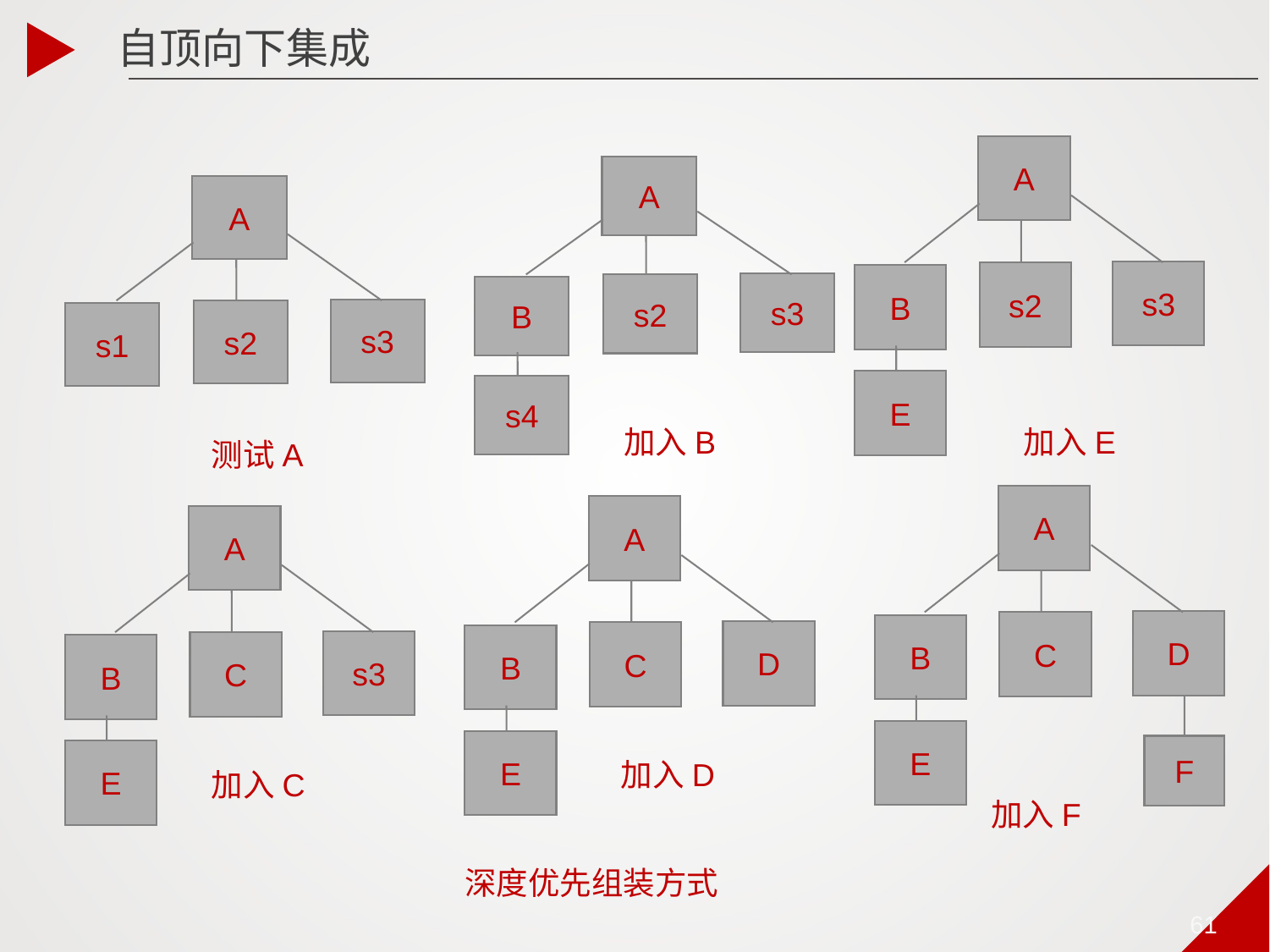

自顶向下集成

A

s3
s2
B

E
A

s3
s2
B

s4
A

s3
s2
s1
加入B
加入E
测试A
A

D
C
B

E
F
A

D
C
B

E
A

s3
C
B

E
加入D
加入C
加入F
深度优先组装方式